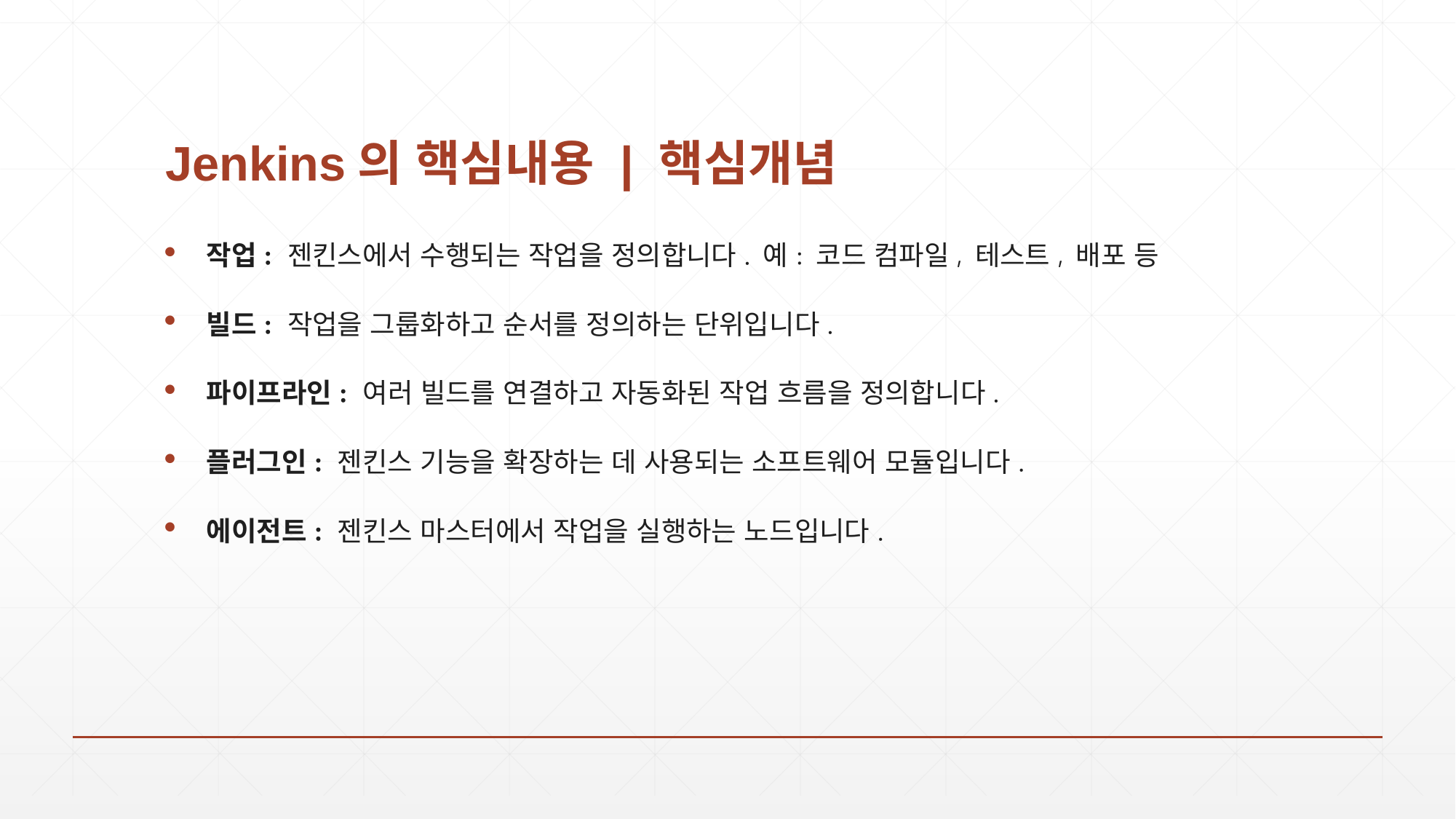

# Jenkins의 핵심내용 | 핵심개념
작업: 젠킨스에서 수행되는 작업을 정의합니다. 예: 코드 컴파일, 테스트, 배포 등
빌드: 작업을 그룹화하고 순서를 정의하는 단위입니다.
파이프라인: 여러 빌드를 연결하고 자동화된 작업 흐름을 정의합니다.
플러그인: 젠킨스 기능을 확장하는 데 사용되는 소프트웨어 모듈입니다.
에이전트: 젠킨스 마스터에서 작업을 실행하는 노드입니다.